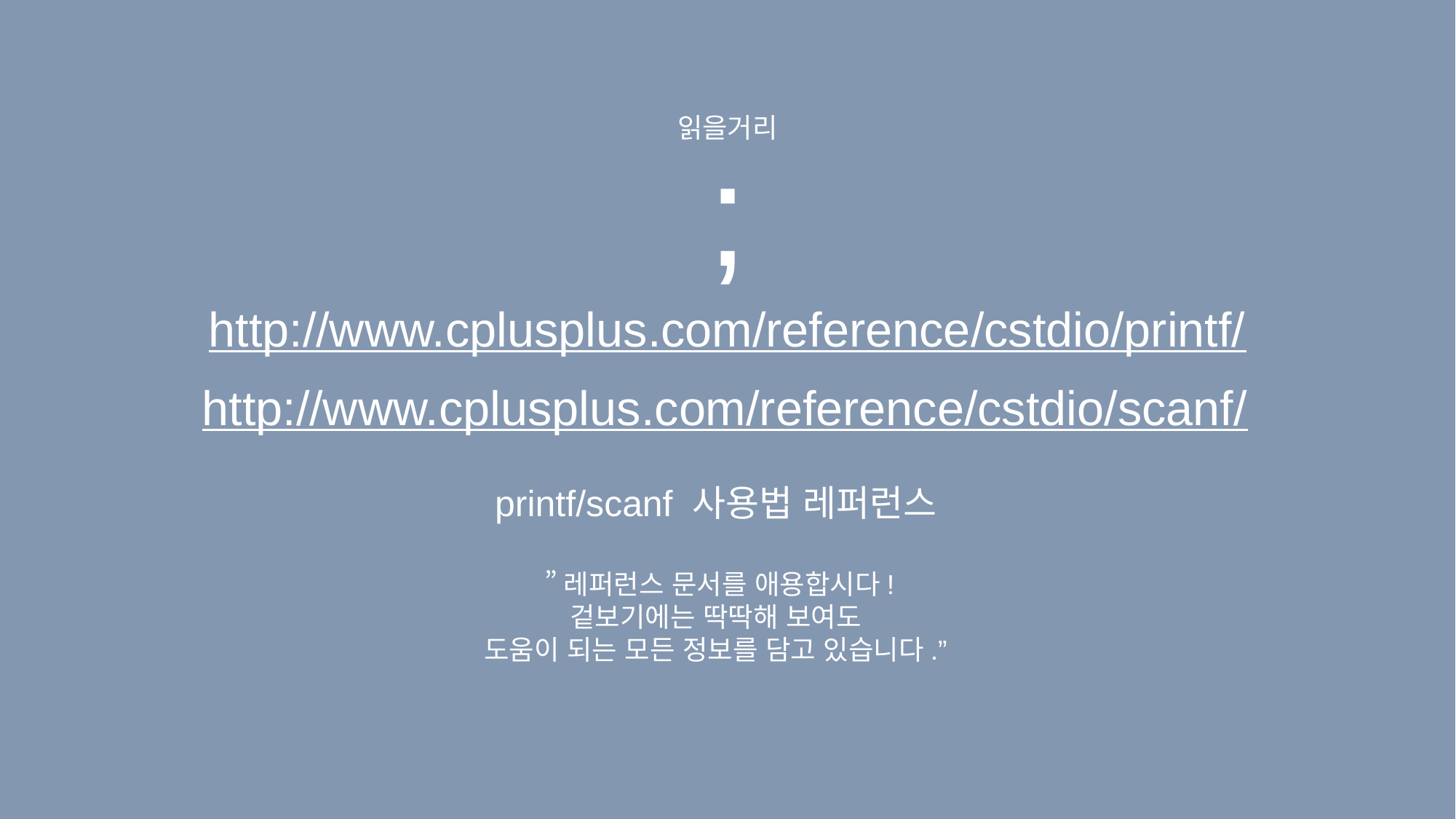

읽을거리
;
http://www.cplusplus.com/reference/cstdio/printf/
http://www.cplusplus.com/reference/cstdio/scanf/
printf/scanf 사용법 레퍼런스

 ”레퍼런스 문서를 애용합시다!
겉보기에는 딱딱해 보여도
도움이 되는 모든 정보를 담고 있습니다.”